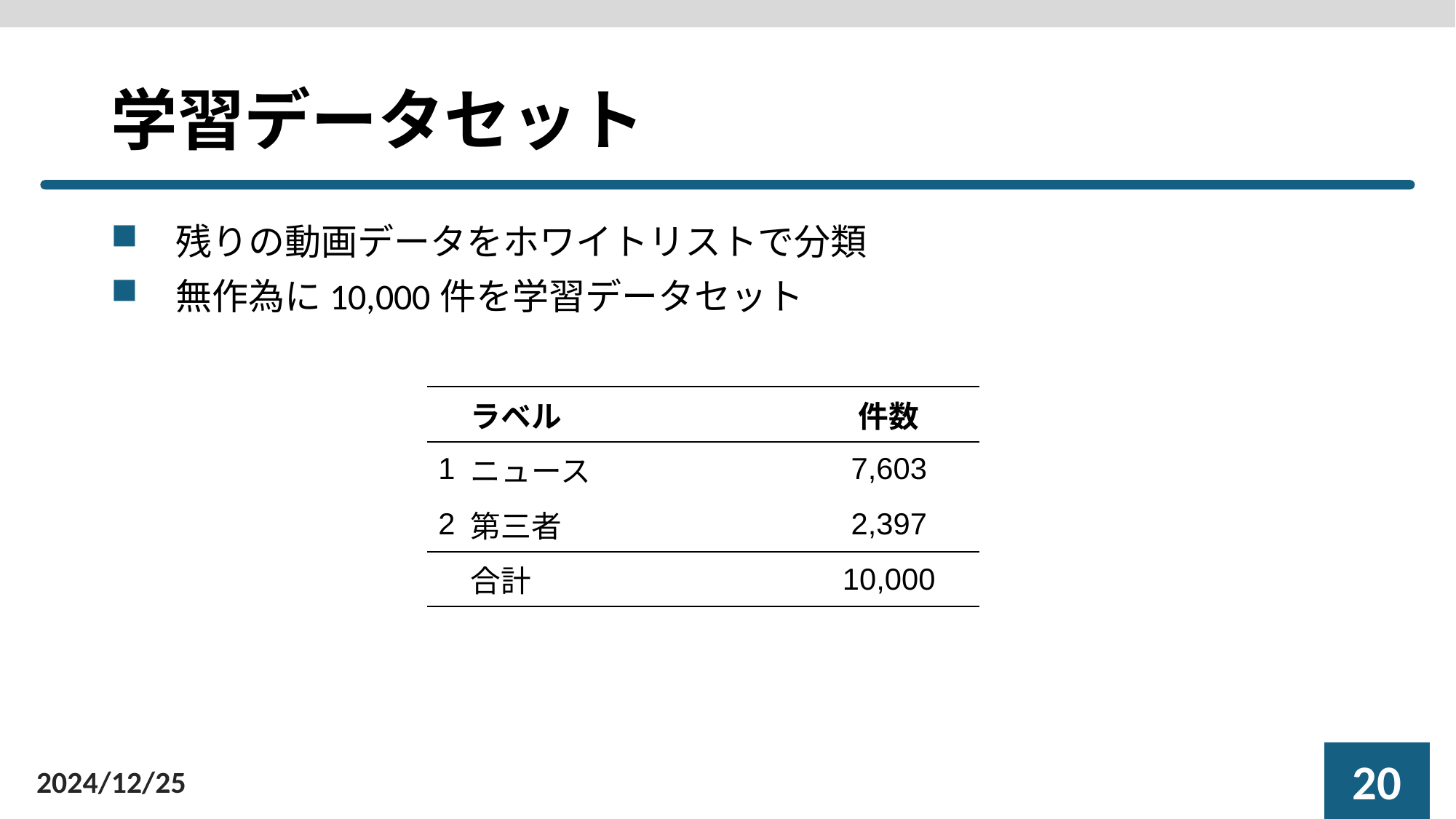

# 学習データセット

残りの動画データをホワイトリストで分類
無作為に10,000件を学習データセット
|  | ラベル | 件数 |
| --- | --- | --- |
| 1 | ニュース | 7,603 |
| 2 | 第三者 | 2,397 |
|  | 合計 | 10,000 |
20
2024/12/25